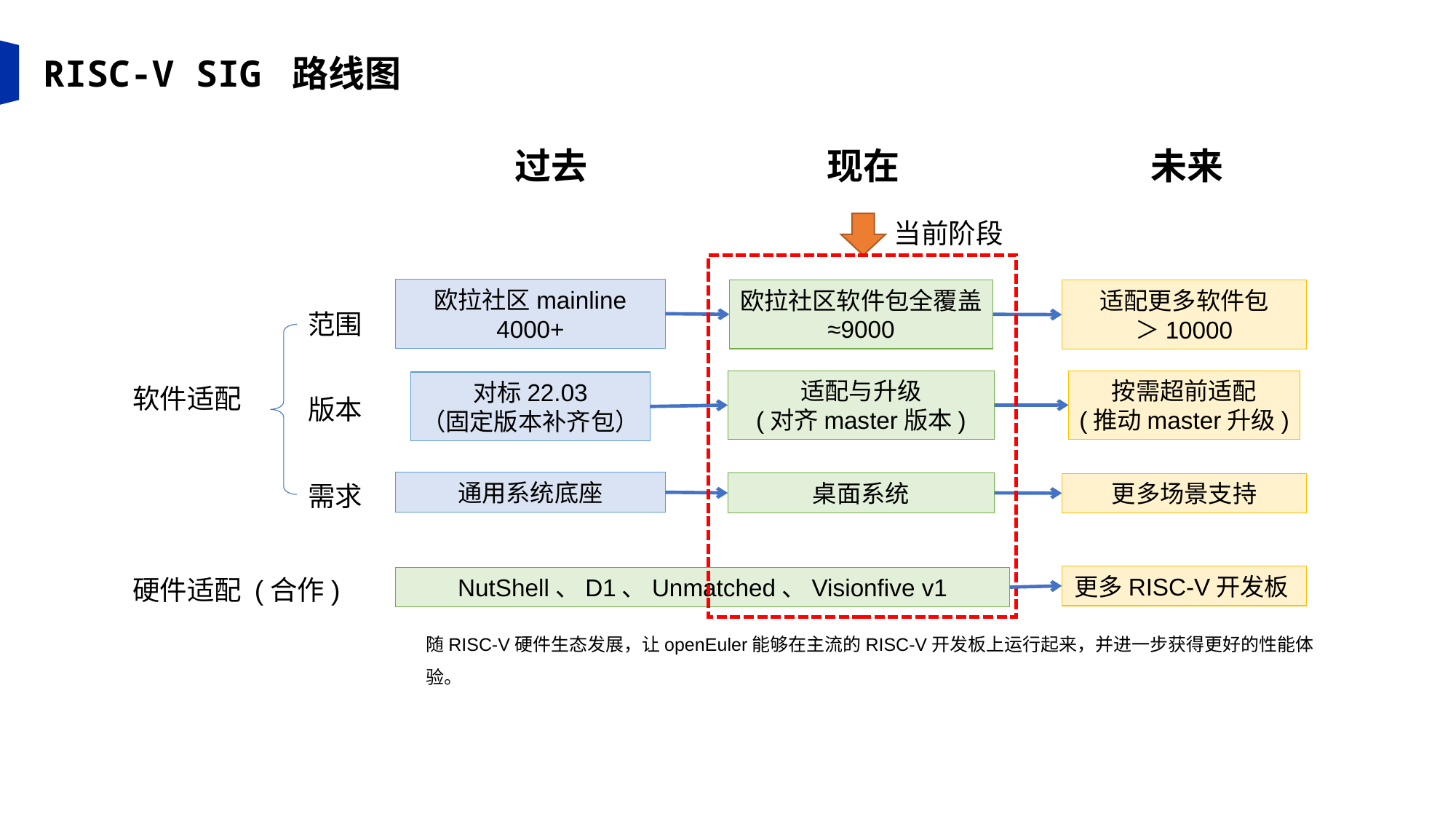

RISC-V SIG 路线图

过去
现在
未来
当前阶段

欧拉社区mainline
4000+
欧拉社区软件包全覆盖
≈9000
适配更多软件包
＞10000
范围

软件适配
适配与升级
(对齐master版本)
按需超前适配
(推动master升级)
对标22.03
（固定版本补齐包）
版本
通用系统底座
桌面系统
需求
更多场景支持
硬件适配
更多RISC-V开发板
NutShell、D1、Unmatched、Visionfive v1
(合作)
随RISC-V硬件生态发展，让openEuler能够在主流的RISC-V开发板上运行起来，并进一步获得更好的性能体验。